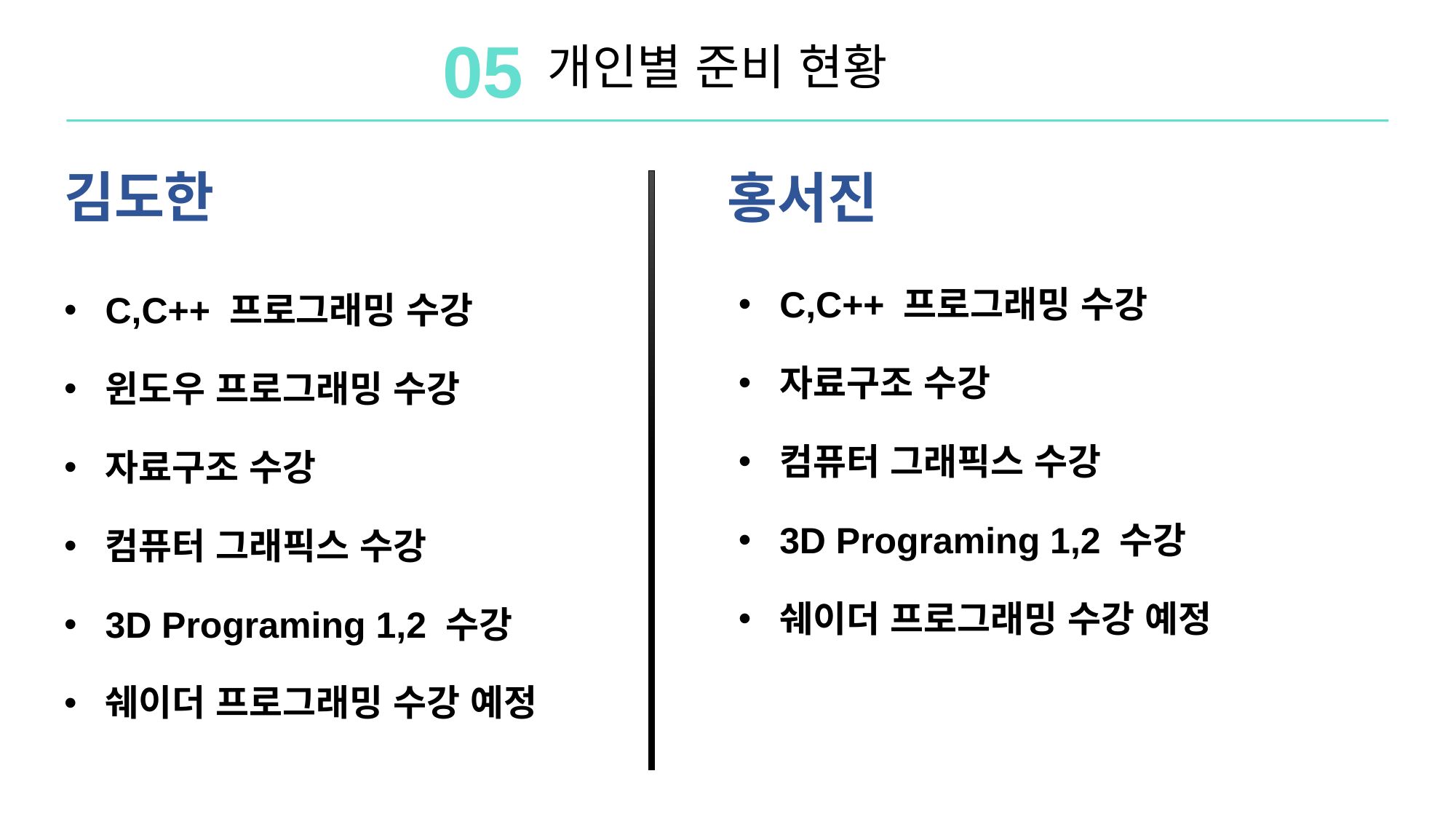

05
개인별 준비 현황

김도한
홍서진

C,C++ 프로그래밍 수강

윈도우 프로그래밍 수강

자료구조 수강

컴퓨터 그래픽스 수강

3D Programing 1,2 수강

쉐이더 프로그래밍 수강 예정
C,C++ 프로그래밍 수강

자료구조 수강

컴퓨터 그래픽스 수강

3D Programing 1,2 수강

쉐이더 프로그래밍 수강 예정